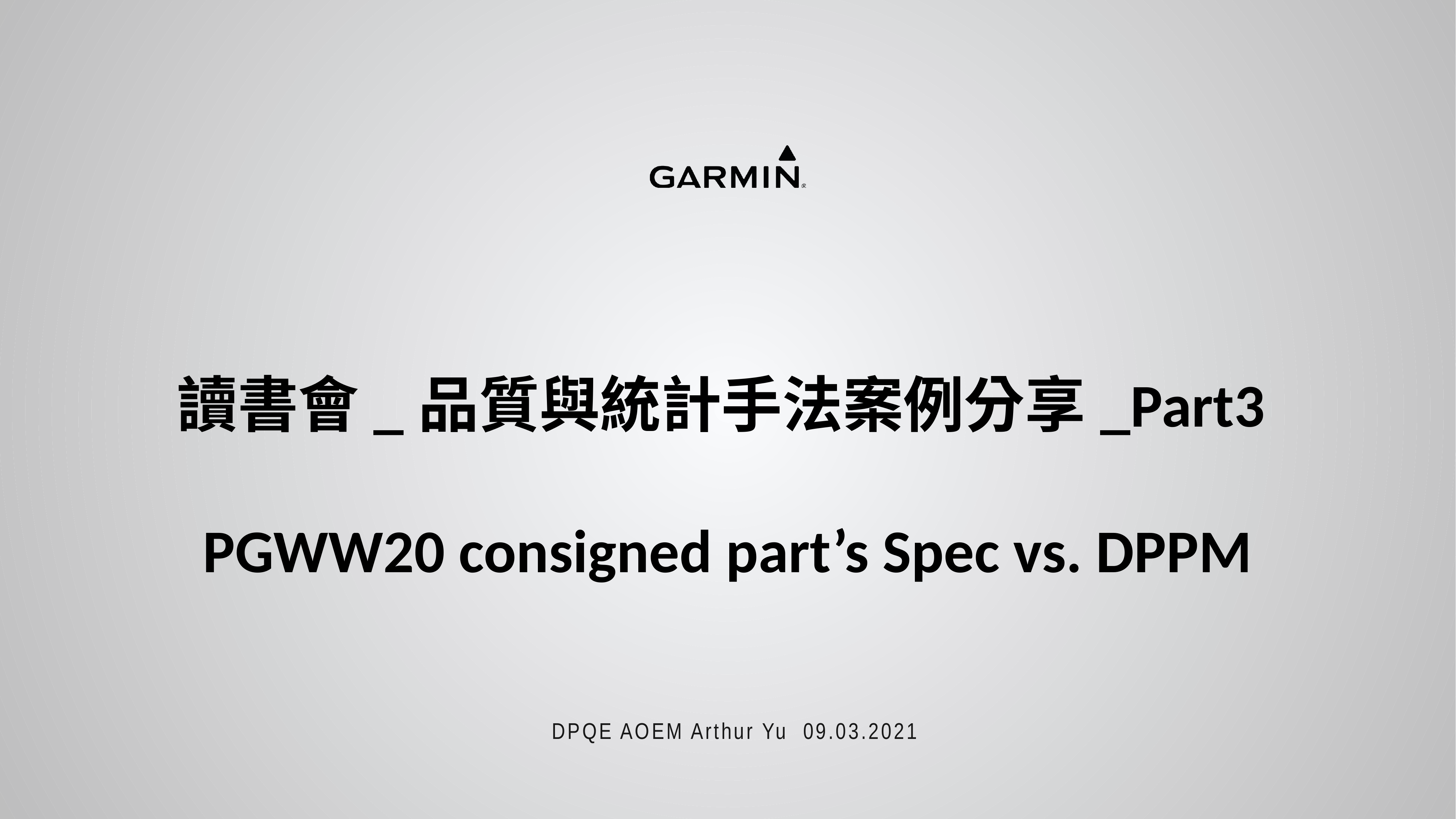

# 讀書會_品質與統計手法案例分享_Part3 PGWW20 consigned part’s Spec vs. DPPM
DPQE AOEM Arthur Yu  09.03.2021